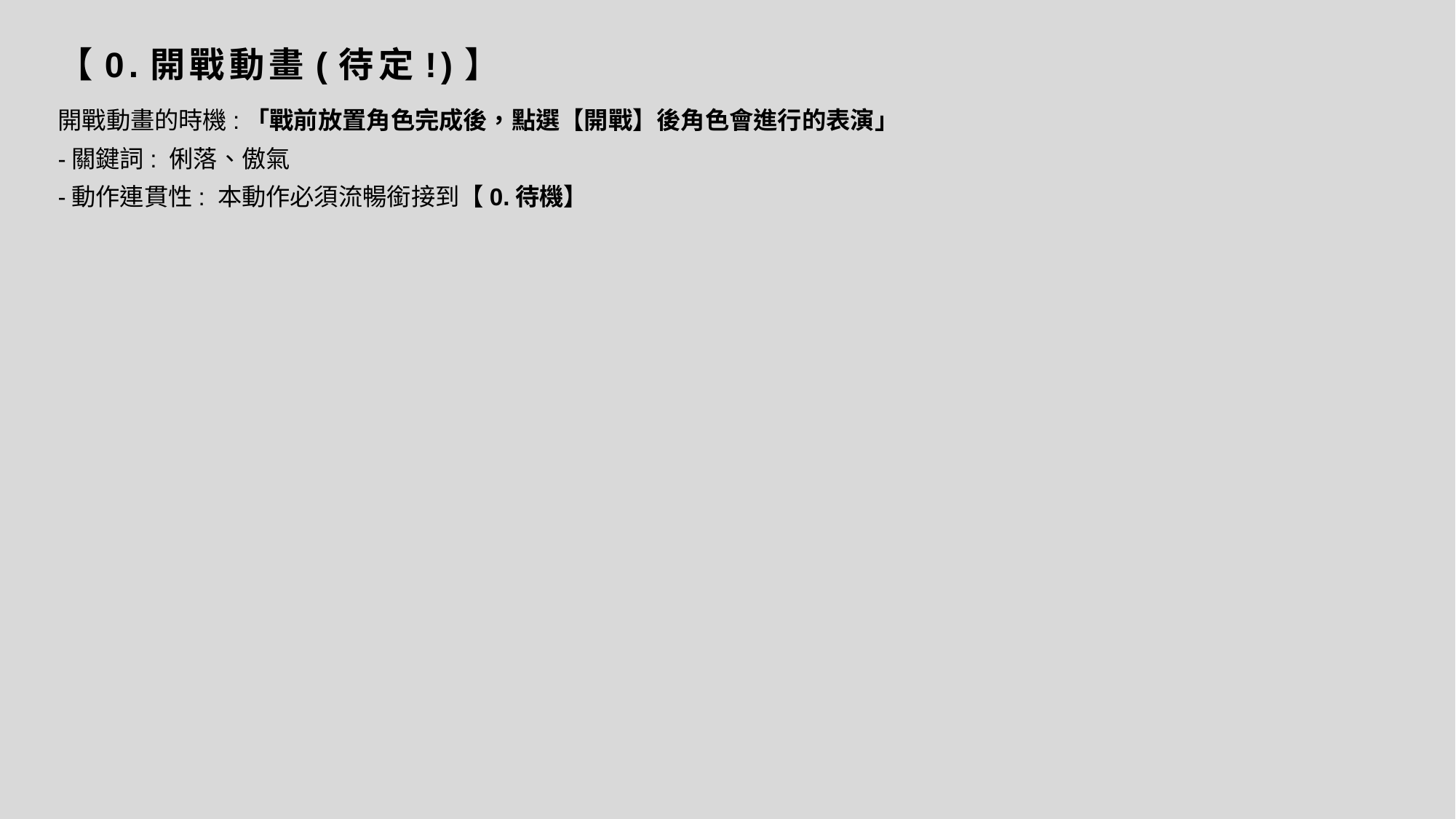

# 【0.開戰動畫(待定!)】
開戰動畫的時機:「戰前放置角色完成後，點選【開戰】後角色會進行的表演」
-關鍵詞: 俐落、傲氣
-動作連貫性: 本動作必須流暢銜接到【0.待機】